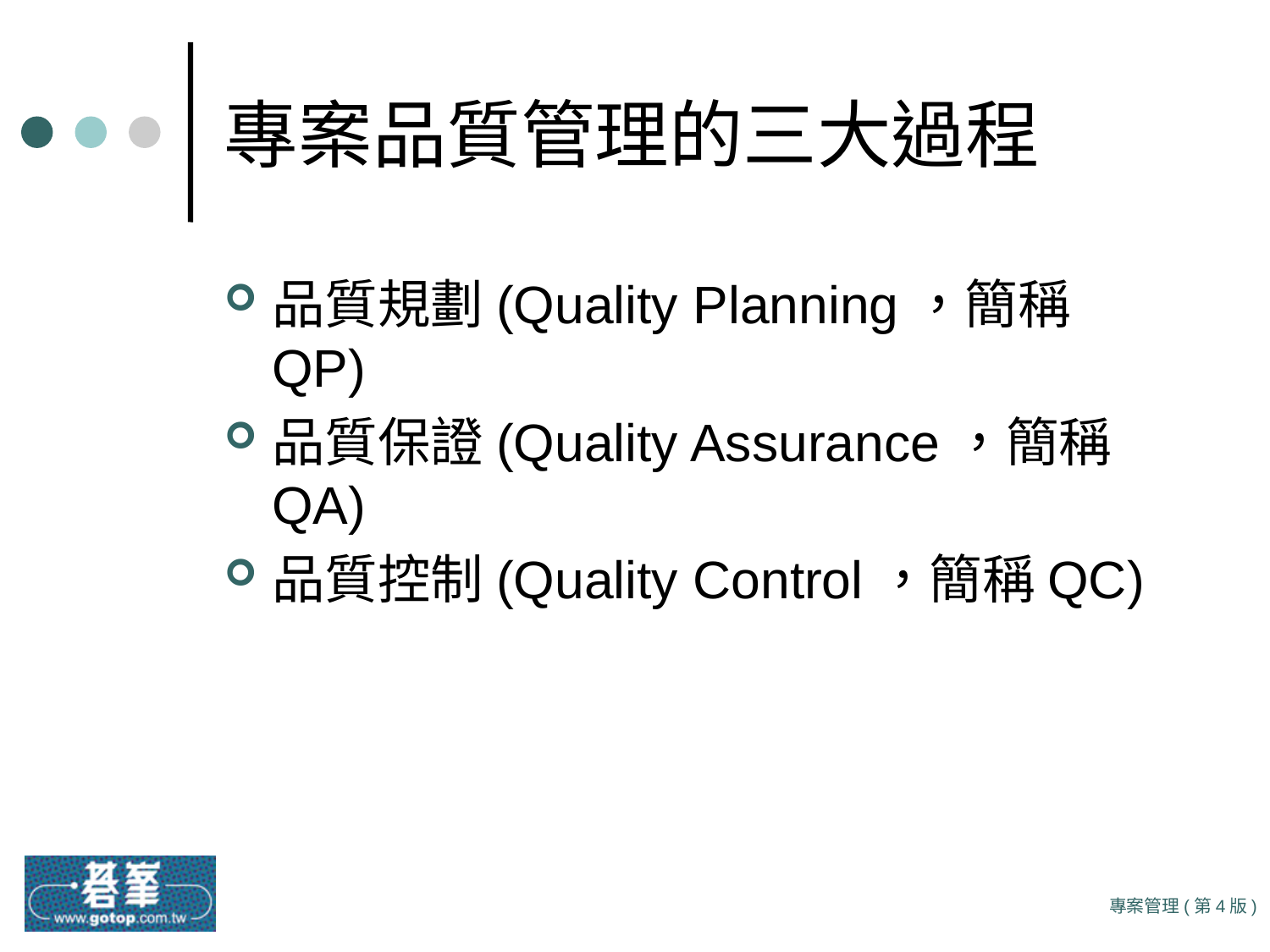

# 專案品質管理的三大過程
品質規劃(Quality Planning，簡稱QP)
品質保證(Quality Assurance，簡稱QA)
品質控制(Quality Control，簡稱QC)
專案管理(第4版)